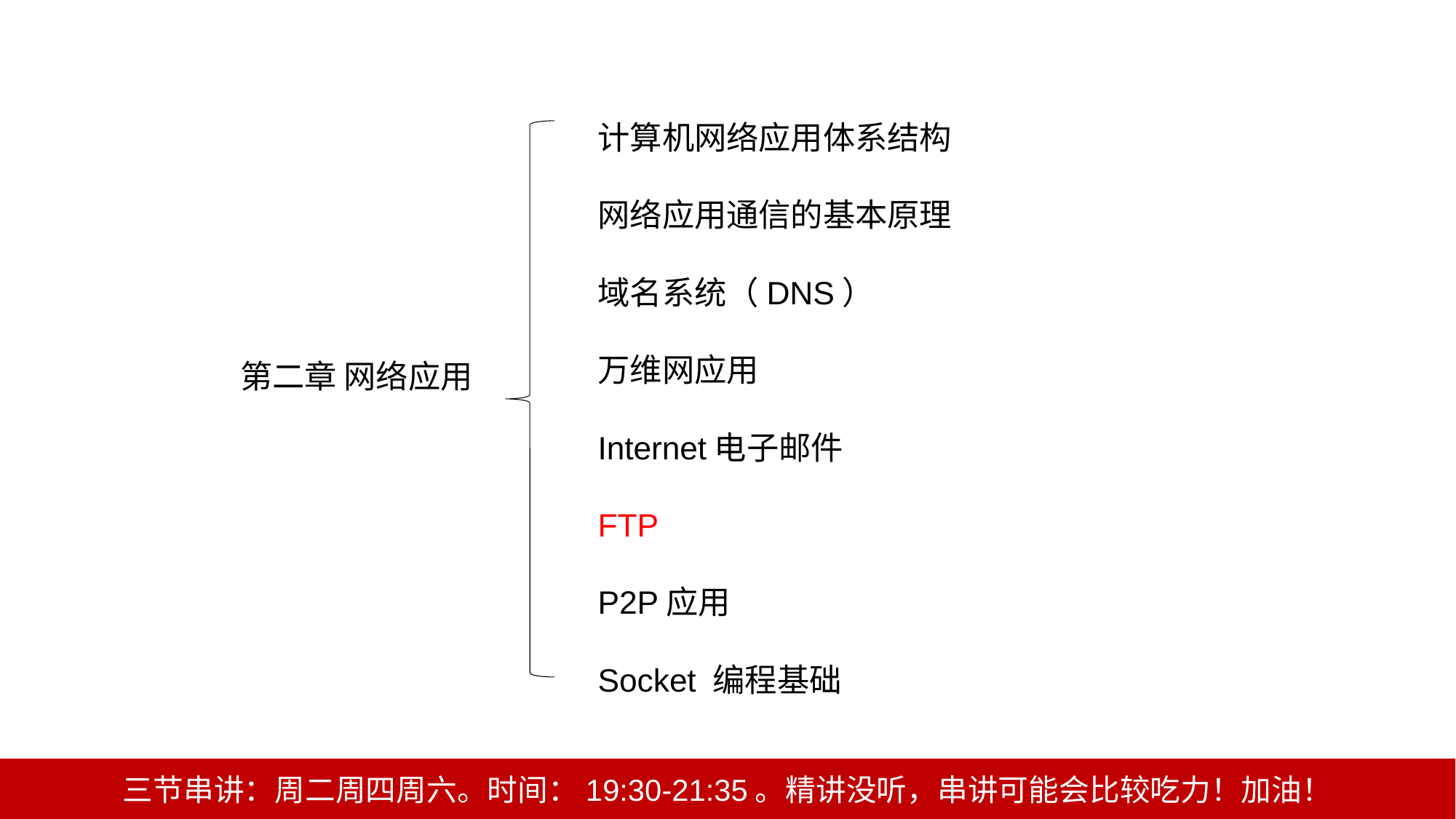

计算机网络应用体系结构
网络应用通信的基本原理
域名系统（DNS）
万维网应用
Internet电子邮件
FTP
P2P应用
Socket 编程基础

第二章 网络应用